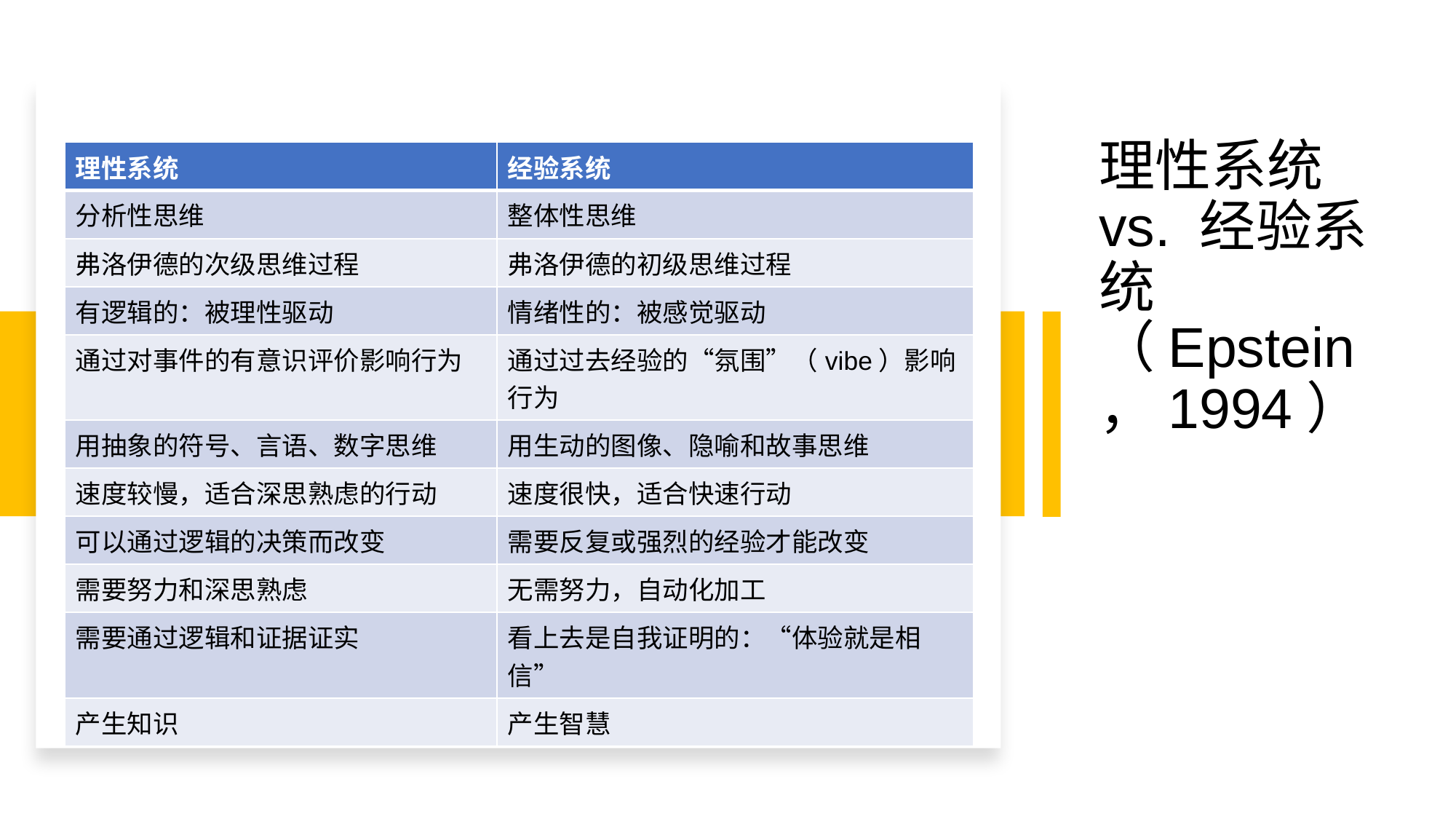

# 理性系统 vs. 经验系统 （Epstein，1994）
| 理性系统 | 经验系统 |
| --- | --- |
| 分析性思维 | 整体性思维 |
| 弗洛伊德的次级思维过程 | 弗洛伊德的初级思维过程 |
| 有逻辑的：被理性驱动 | 情绪性的：被感觉驱动 |
| 通过对事件的有意识评价影响行为 | 通过过去经验的“氛围”（vibe）影响行为 |
| 用抽象的符号、言语、数字思维 | 用生动的图像、隐喻和故事思维 |
| 速度较慢，适合深思熟虑的行动 | 速度很快，适合快速行动 |
| 可以通过逻辑的决策而改变 | 需要反复或强烈的经验才能改变 |
| 需要努力和深思熟虑 | 无需努力，自动化加工 |
| 需要通过逻辑和证据证实 | 看上去是自我证明的：“体验就是相信” |
| 产生知识 | 产生智慧 |